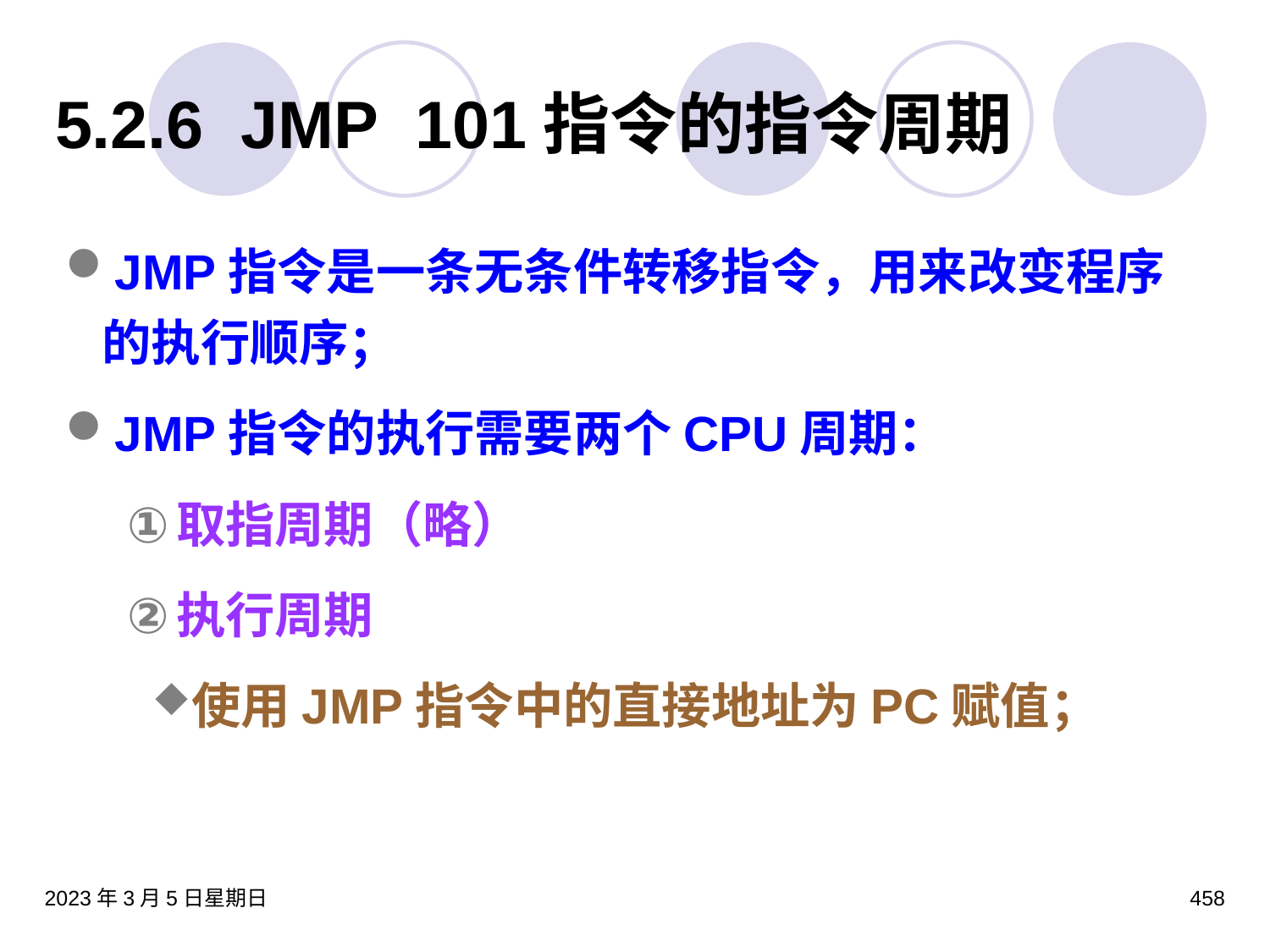

# 5.2.6  JMP  101指令的指令周期
JMP指令是一条无条件转移指令，用来改变程序的执行顺序；
JMP指令的执行需要两个CPU周期：
取指周期（略）
执行周期
使用JMP指令中的直接地址为PC赋值；

2023年3月5日星期日
458